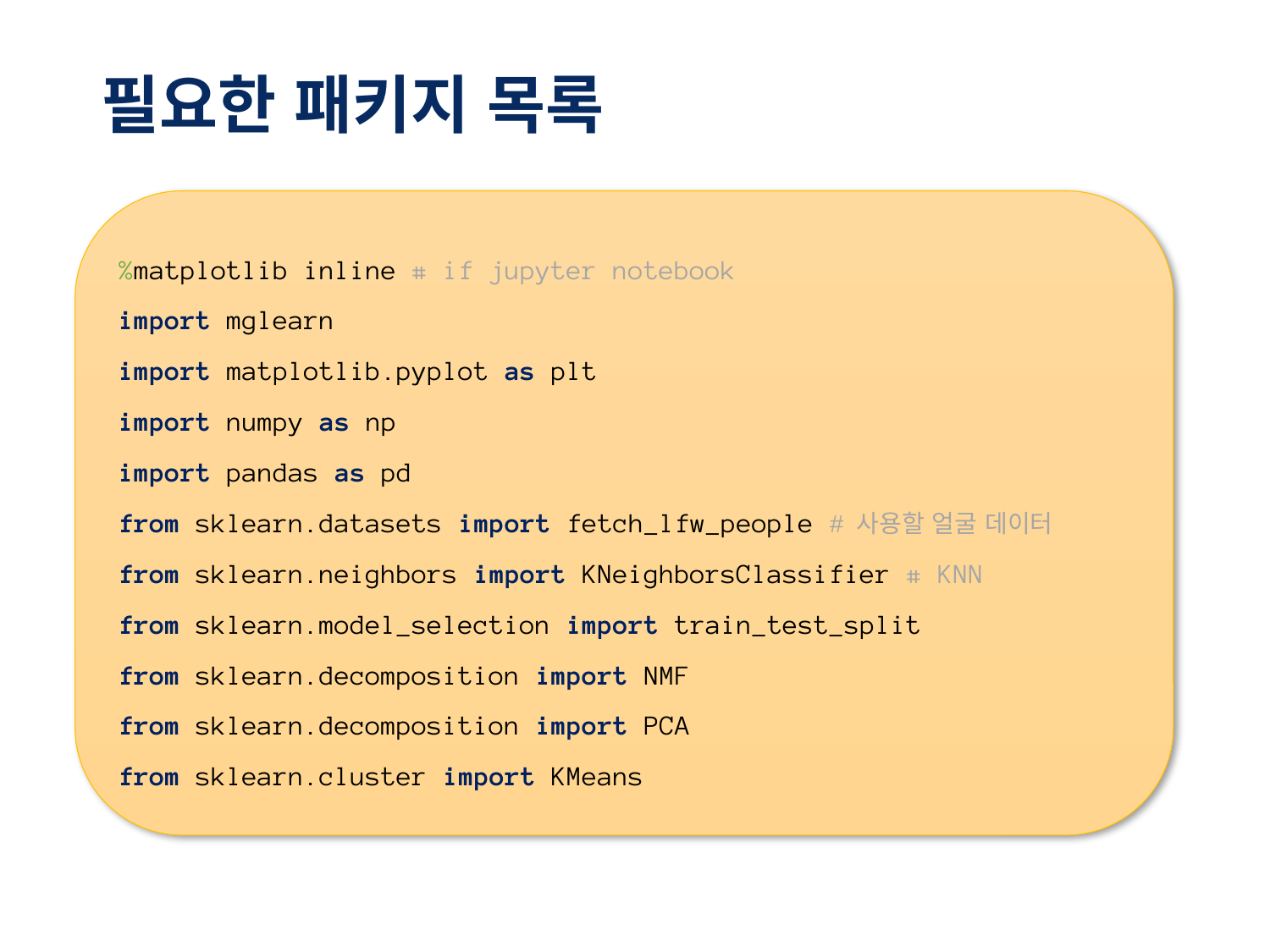

필요한 패키지 목록
%matplotlib inline # if jupyter notebook
import mglearn
import matplotlib.pyplot as plt
import numpy as np
import pandas as pd
from sklearn.datasets import fetch_lfw_people # 사용할 얼굴 데이터
from sklearn.neighbors import KNeighborsClassifier # KNN
from sklearn.model_selection import train_test_split
from sklearn.decomposition import NMF
from sklearn.decomposition import PCA
from sklearn.cluster import KMeans